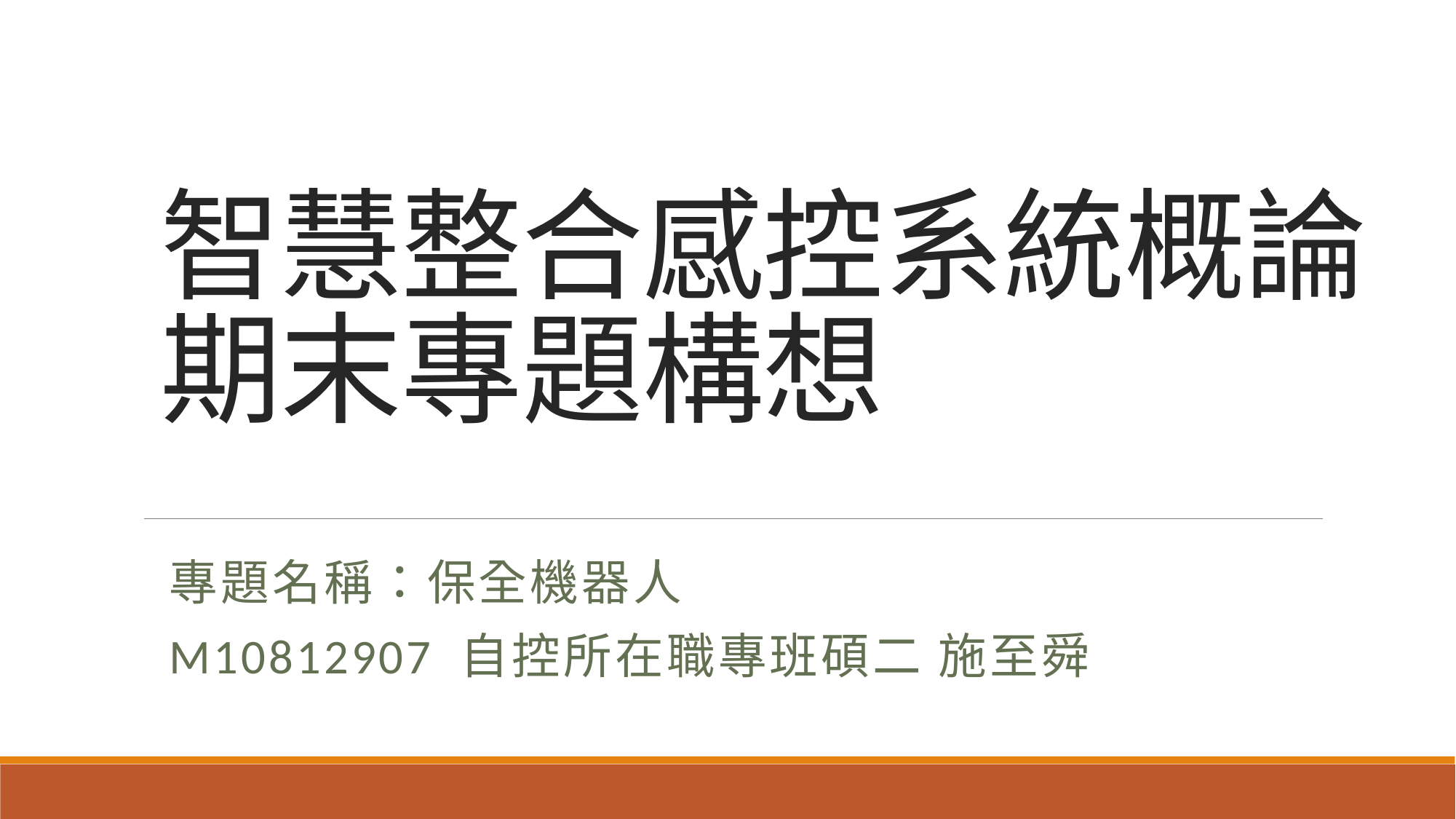

# 智慧整合感控系統概論 期末專題構想
專題名稱：保全機器人
M10812907 自控所在職專班碩二 施至舜